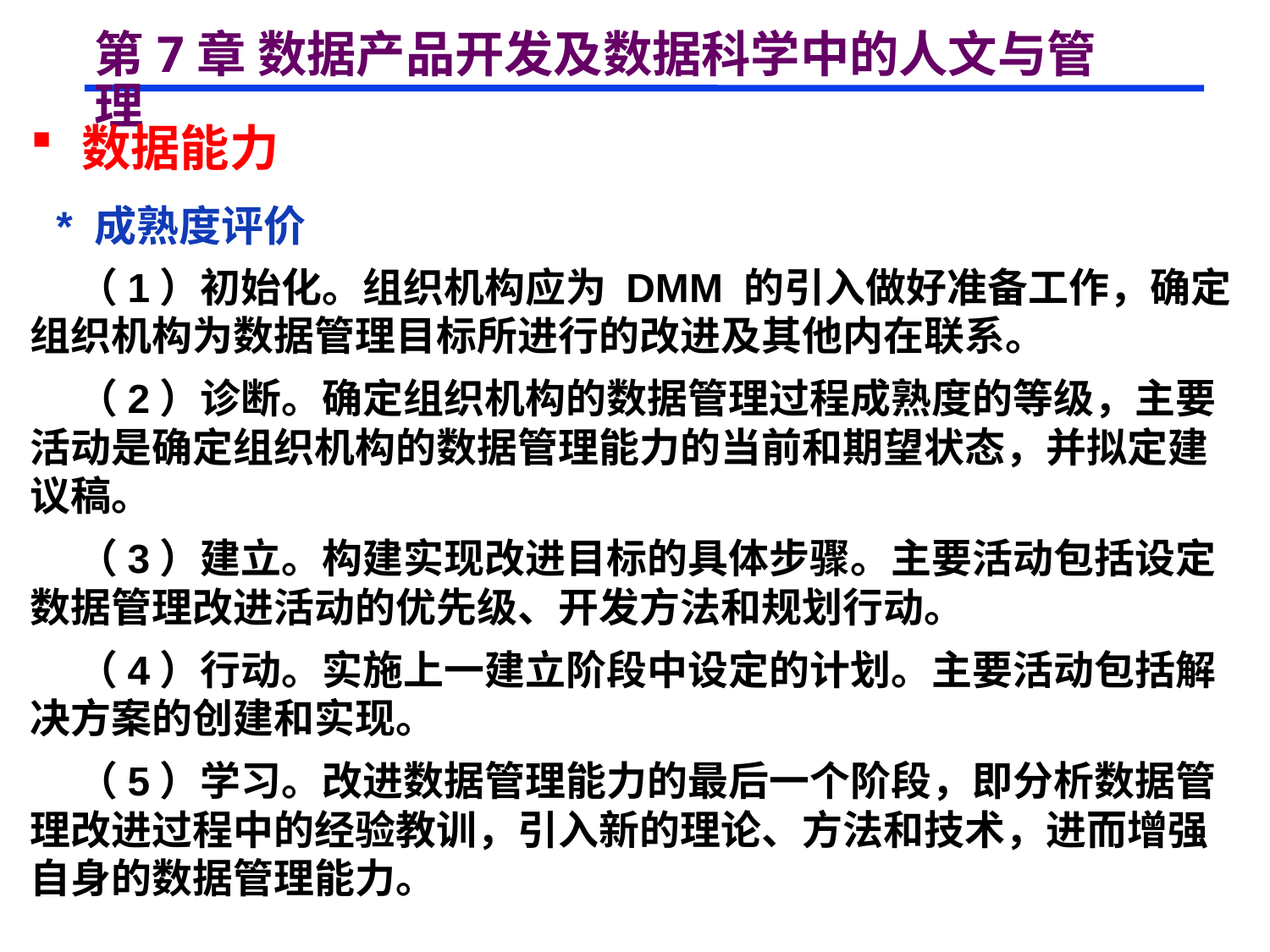

# 第7章 数据产品开发及数据科学中的人文与管理
 数据能力
  * 成熟度评价
    （1）初始化。组织机构应为 DMM 的引入做好准备工作，确定组织机构为数据管理目标所进行的改进及其他内在联系。
    （2）诊断。确定组织机构的数据管理过程成熟度的等级，主要活动是确定组织机构的数据管理能力的当前和期望状态，并拟定建议稿。
    （3）建立。构建实现改进目标的具体步骤。主要活动包括设定数据管理改进活动的优先级、开发方法和规划行动。
    （4）行动。实施上一建立阶段中设定的计划。主要活动包括解决方案的创建和实现。
    （5）学习。改进数据管理能力的最后一个阶段，即分析数据管理改进过程中的经验教训，引入新的理论、方法和技术，进而增强自身的数据管理能力。